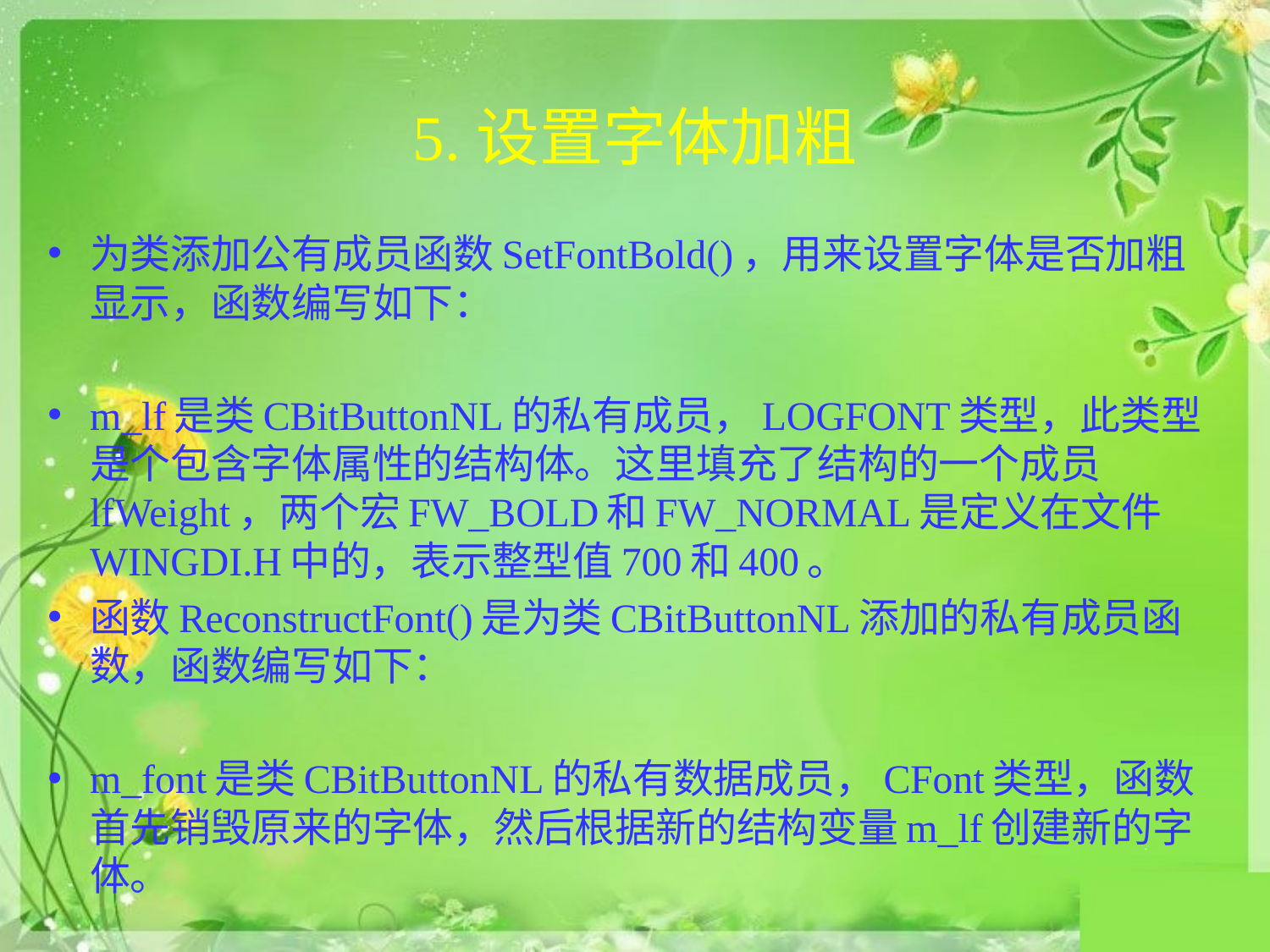

# 5.设置字体加粗
为类添加公有成员函数SetFontBold()，用来设置字体是否加粗显示，函数编写如下：

m_lf是类CBitButtonNL的私有成员，LOGFONT类型，此类型是个包含字体属性的结构体。这里填充了结构的一个成员lfWeight，两个宏FW_BOLD和FW_NORMAL是定义在文件WINGDI.H中的，表示整型值700和400。
函数ReconstructFont()是为类CBitButtonNL添加的私有成员函数，函数编写如下：

m_font是类CBitButtonNL的私有数据成员，CFont类型，函数首先销毁原来的字体，然后根据新的结构变量m_lf创建新的字体。